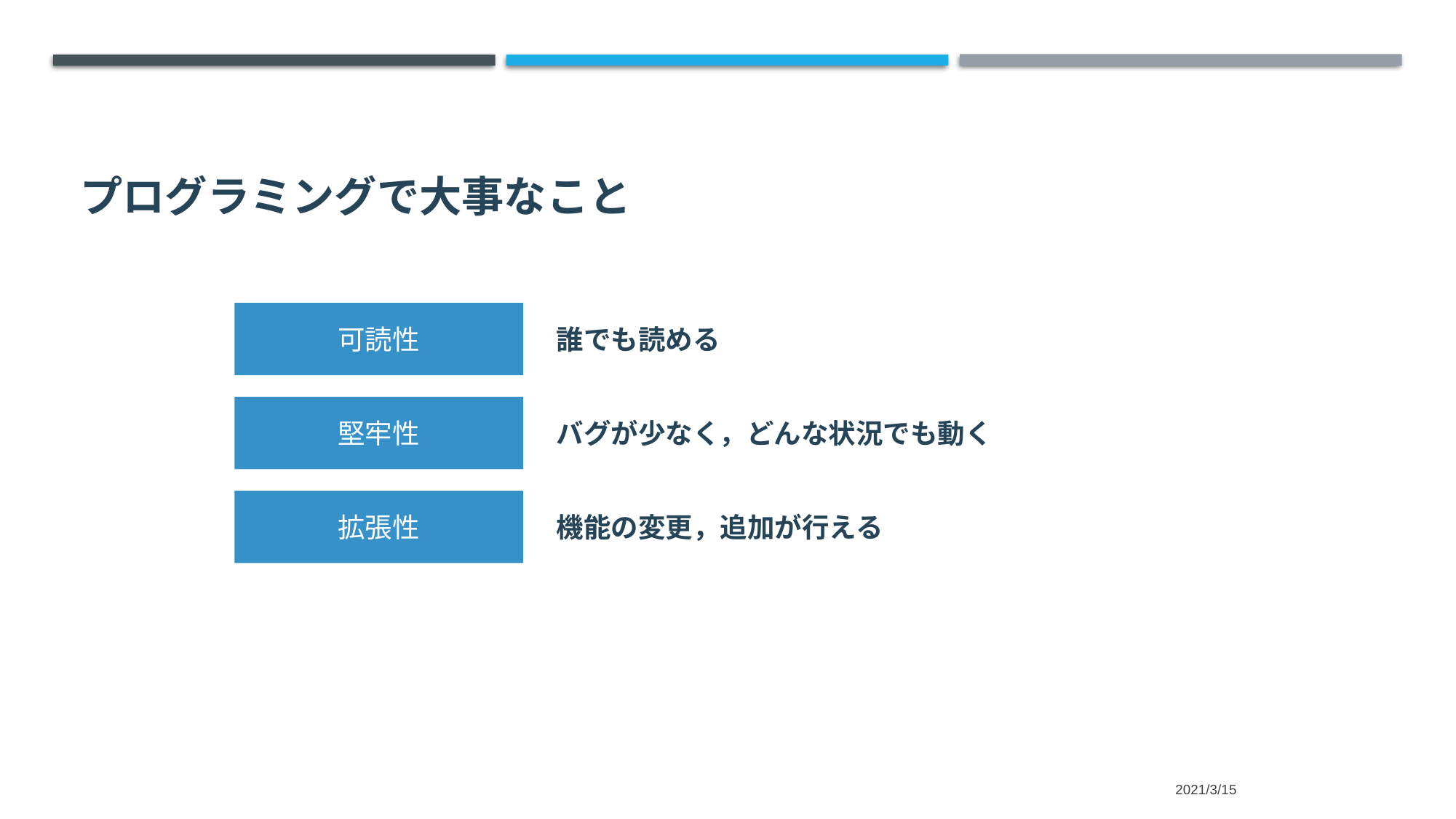

# プログラミングで大事なこと
可読性
誰でも読める
堅牢性
バグが少なく，どんな状況でも動く
拡張性
機能の変更，追加が行える
2021/3/15